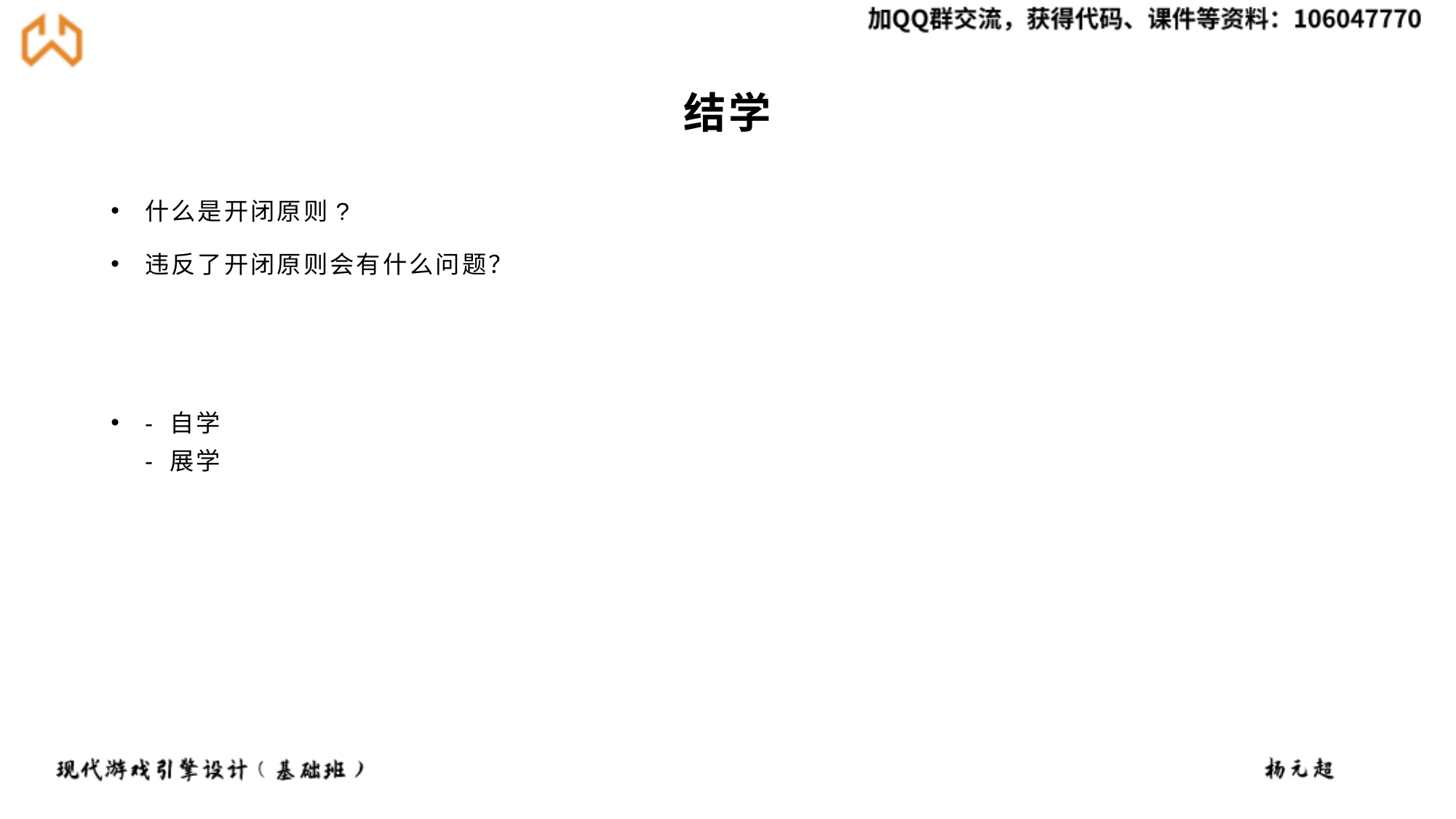

# 结学
什么是开闭原则?
违反了开闭原则会有什么问题？

- 自学
- 展学